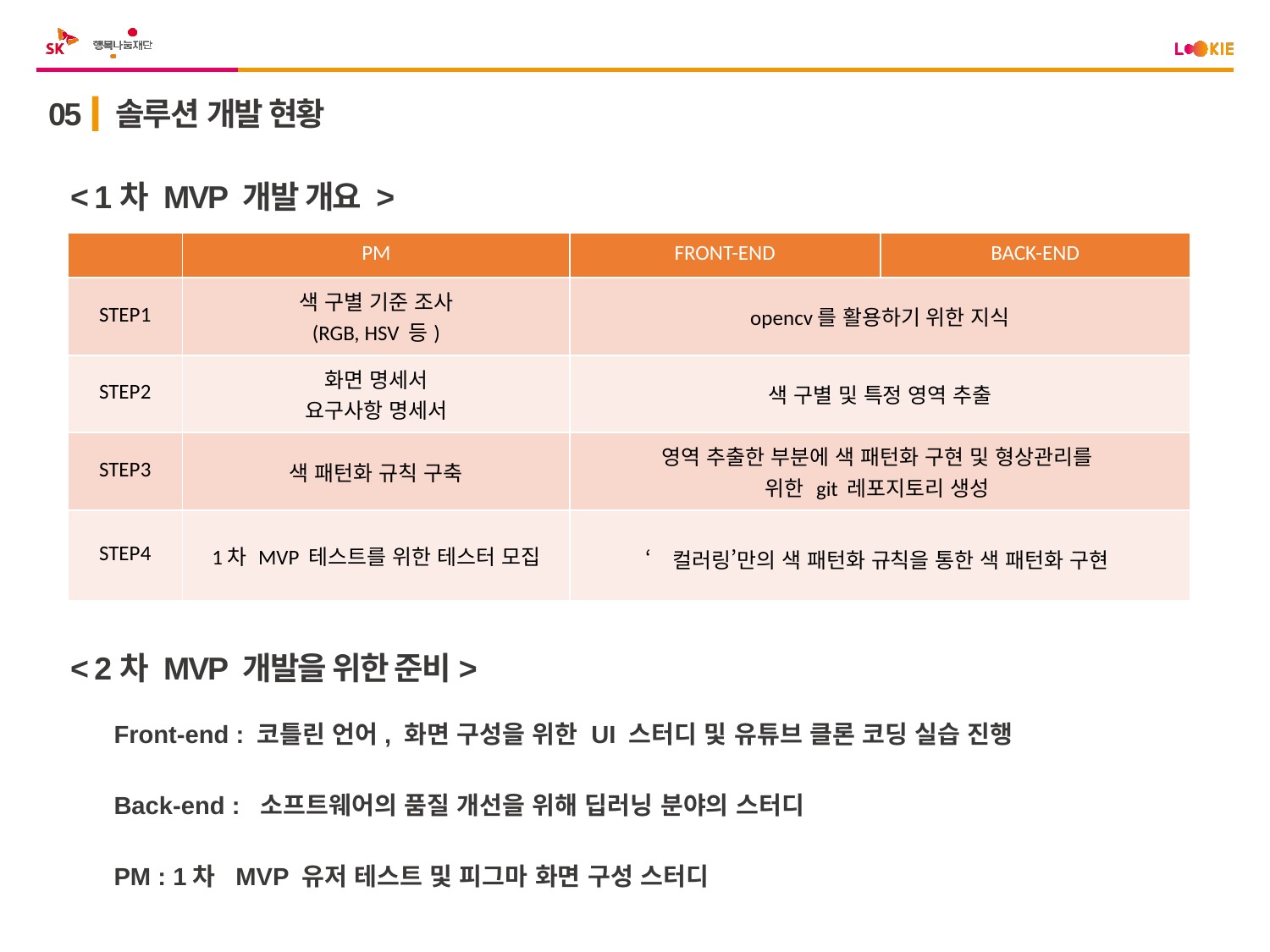

05
솔루션 개발 현황

< 1차 MVP 개발 개요 >
|  | PM | FRONT-END | BACK-END |
| --- | --- | --- | --- |
| STEP1 | 색 구별 기준 조사 (RGB, HSV 등) | opencv를 활용하기 위한 지식 |  |
| STEP2 | 화면 명세서 요구사항 명세서 | 색 구별 및 특정 영역 추출 |  |
| STEP3 | 색 패턴화 규칙 구축 | 영역 추출한 부분에 색 패턴화 구현 및 형상관리를 위한 git 레포지토리 생성 |  |
| STEP4 | 1차 MVP 테스트를 위한 테스터 모집 | ‘컬러링’만의 색 패턴화 규칙을 통한 색 패턴화 구현 |  |

< 2차 MVP 개발을 위한 준비>

Front-end : 코틀린 언어, 화면 구성을 위한 UI 스터디 및 유튜브 클론 코딩 실습 진행

Back-end :  소프트웨어의 품질 개선을 위해 딥러닝 분야의 스터디

PM : 1차  MVP 유저 테스트 및 피그마 화면 구성 스터디